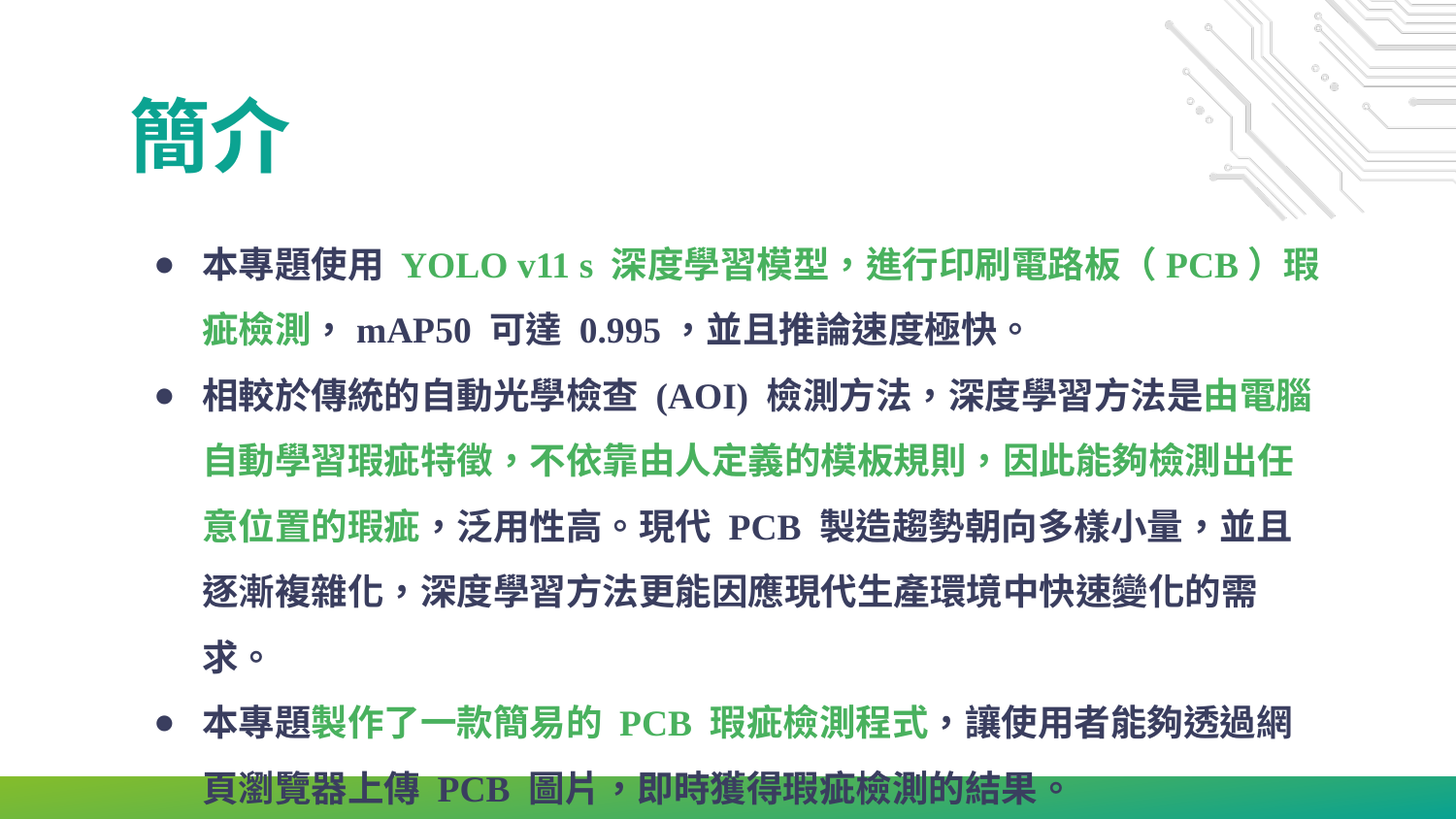

# 簡介
本專題使用 YOLO v11 s 深度學習模型，進行印刷電路板（PCB）瑕疵檢測，mAP50 可達 0.995，並且推論速度極快。
相較於傳統的自動光學檢查 (AOI) 檢測方法，深度學習方法是由電腦自動學習瑕疵特徵，不依靠由人定義的模板規則，因此能夠檢測出任意位置的瑕疵，泛用性高。現代 PCB 製造趨勢朝向多樣小量，並且逐漸複雜化，深度學習方法更能因應現代生產環境中快速變化的需求。
本專題製作了一款簡易的 PCB 瑕疵檢測程式，讓使用者能夠透過網頁瀏覽器上傳 PCB 圖片，即時獲得瑕疵檢測的結果。